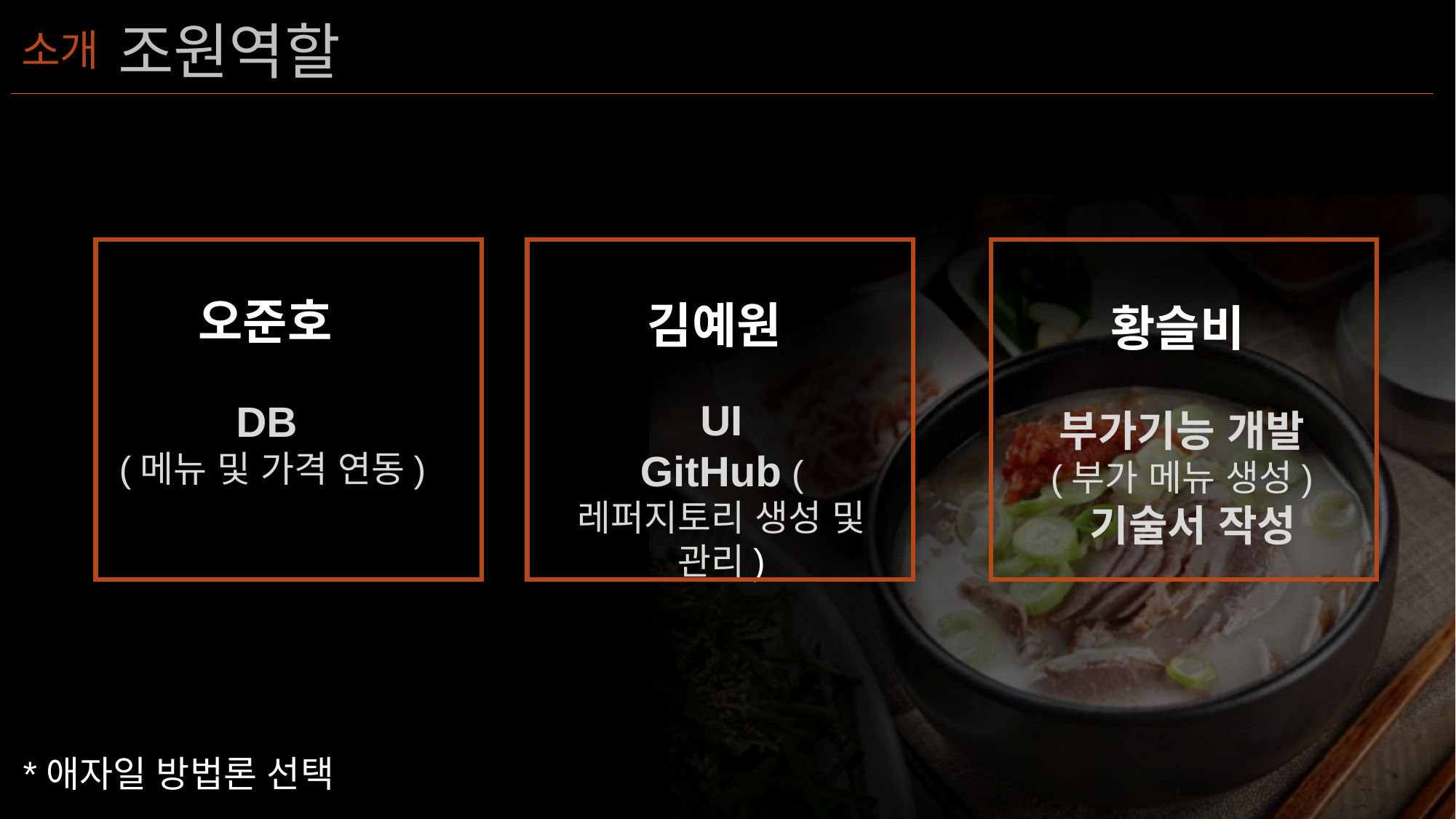

소개
조원역할

오준호
김예원
황슬비
UI
 GitHub (레퍼지토리 생성 및 관리)
DB
(메뉴 및 가격 연동)

부가기능 개발
(부가 메뉴 생성)
 기술서 작성
*애자일 방법론 선택